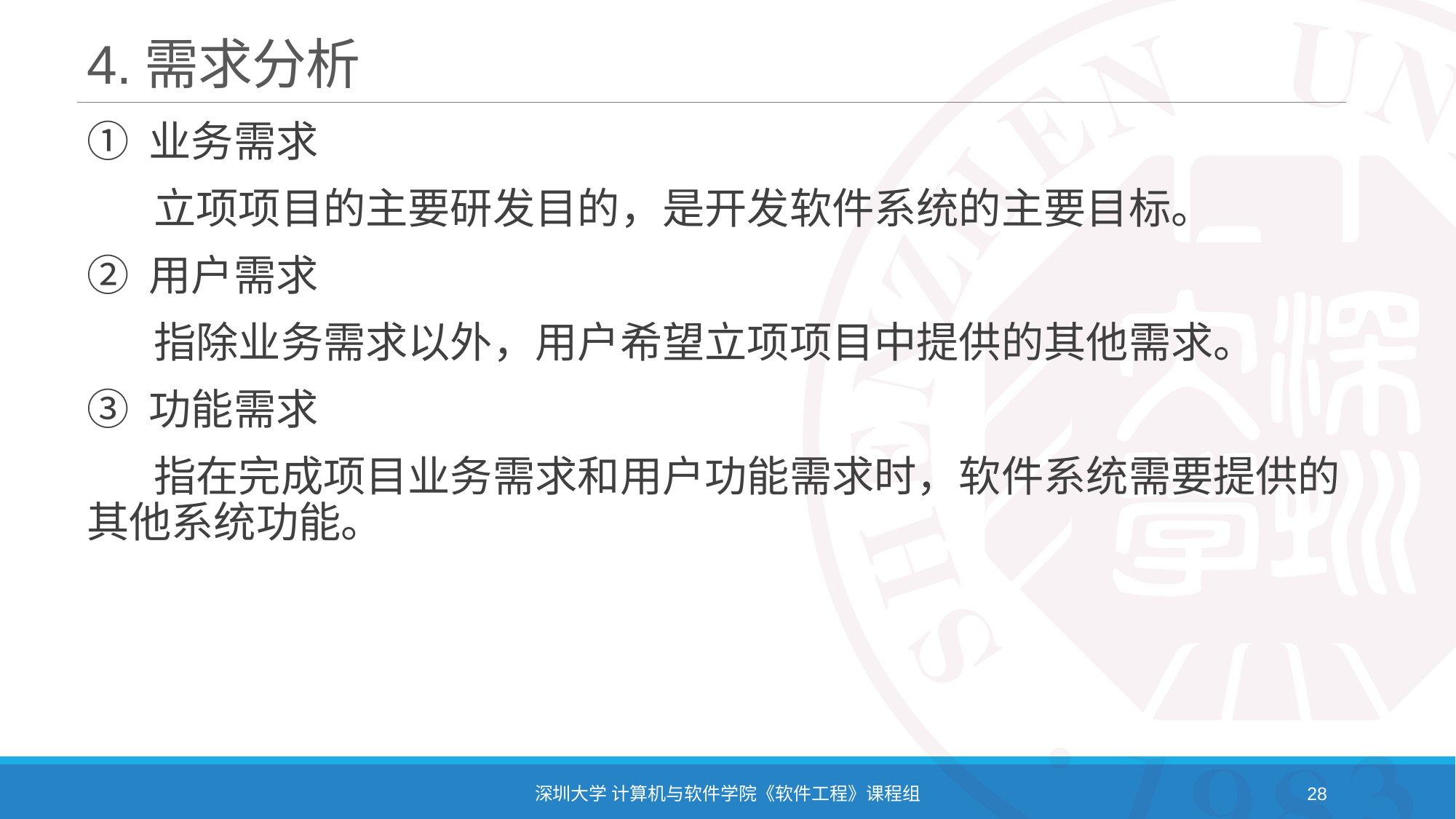

# 4.需求分析
① 业务需求
      立项项目的主要研发目的，是开发软件系统的主要目标。
② 用户需求
      指除业务需求以外，用户希望立项项目中提供的其他需求。
③ 功能需求
      指在完成项目业务需求和用户功能需求时，软件系统需要提供的其他系统功能。
深圳大学 计算机与软件学院《软件工程》课程组
28